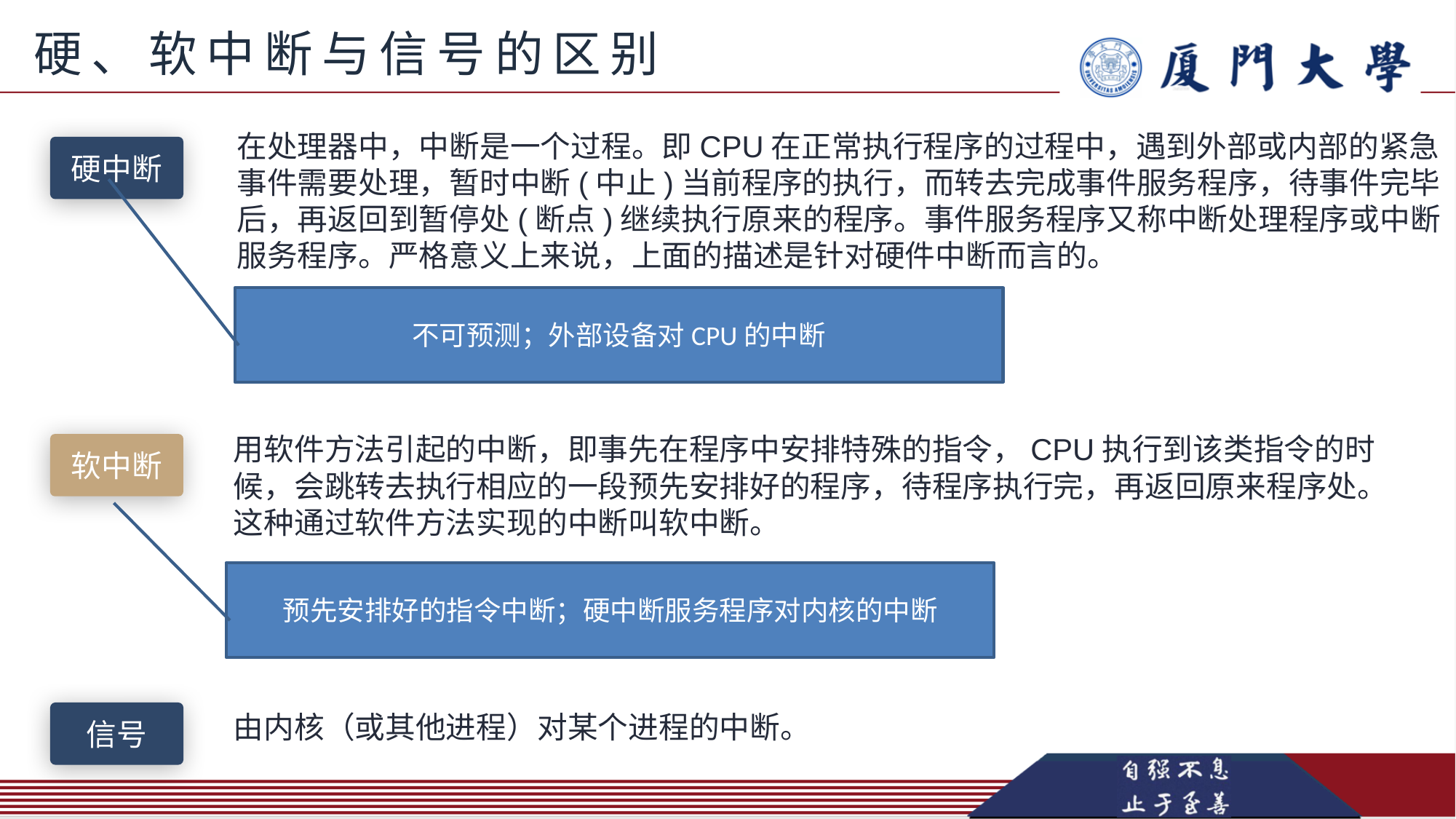

硬、软中断与信号的区别
在处理器中，中断是一个过程。即CPU在正常执行程序的过程中，遇到外部或内部的紧急事件需要处理，暂时中断(中止)当前程序的执行，而转去完成事件服务程序，待事件完毕后，再返回到暂停处(断点)继续执行原来的程序。事件服务程序又称中断处理程序或中断服务程序。严格意义上来说，上面的描述是针对硬件中断而言的。
硬中断

不可预测；外部设备对CPU的中断
用软件方法引起的中断，即事先在程序中安排特殊的指令，CPU执行到该类指令的时候，会跳转去执行相应的一段预先安排好的程序，待程序执行完，再返回原来程序处。这种通过软件方法实现的中断叫软中断。
软中断
预先安排好的指令中断；硬中断服务程序对内核的中断
信号
由内核（或其他进程）对某个进程的中断。